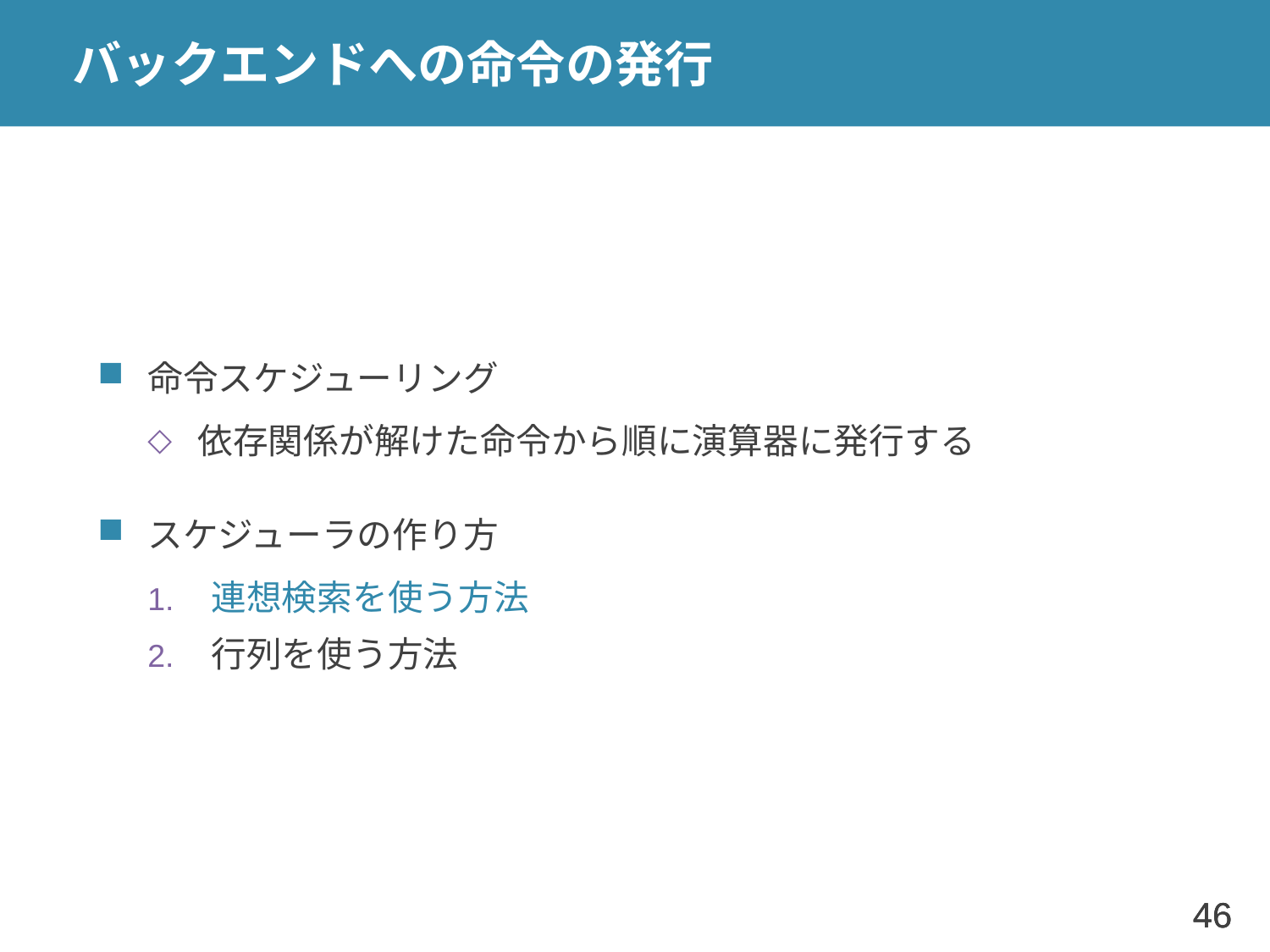

# バックエンドへの命令の発行
命令スケジューリング
依存関係が解けた命令から順に演算器に発行する
スケジューラの作り方
連想検索を使う方法
行列を使う方法